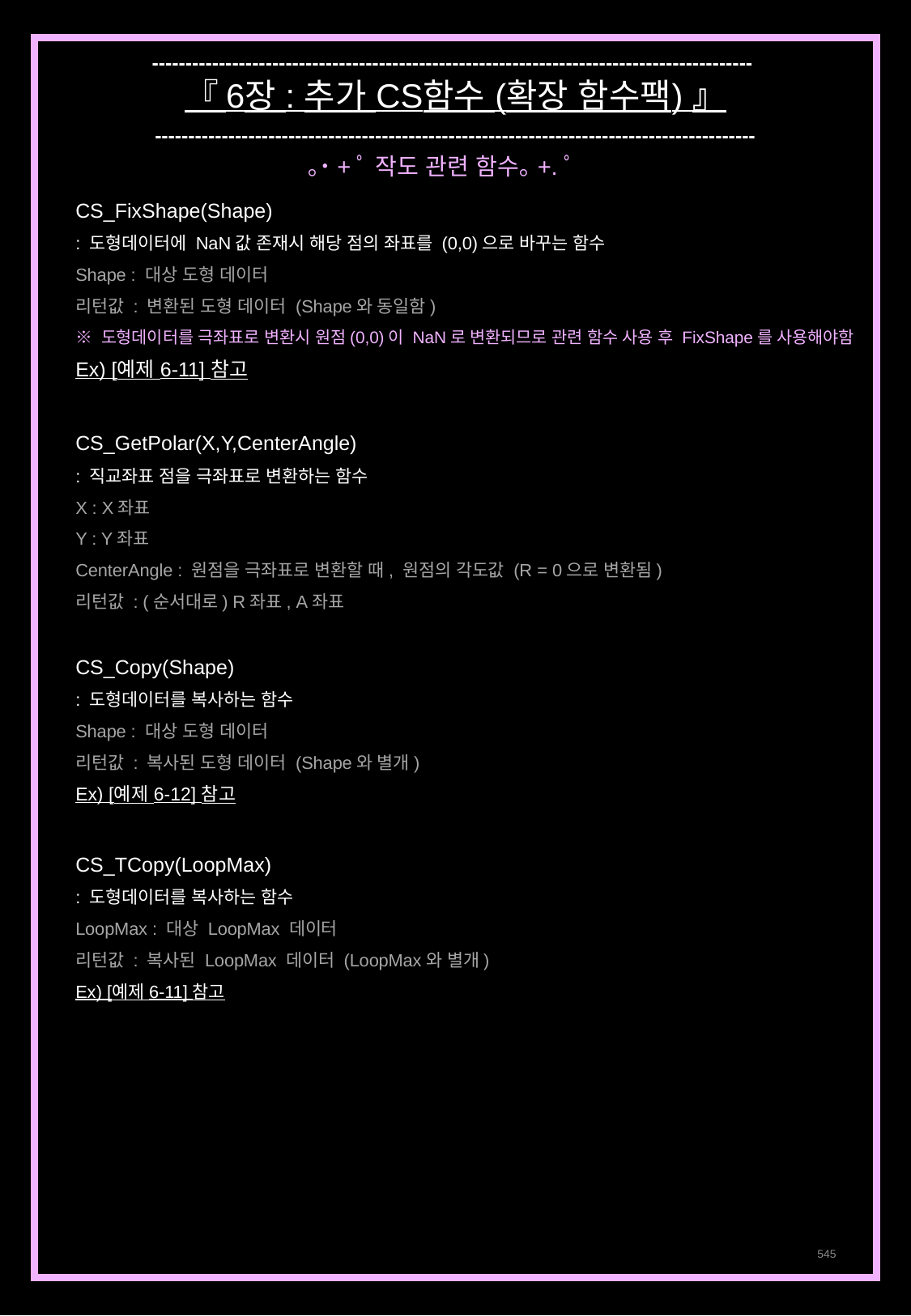

------------------------------------------------------------------------------------------
『 6장 : 추가 CS함수 (확장 함수팩) 』
------------------------------------------------------------------------------------------
｡˙+ﾟ 작도 관련 함수｡+.ﾟ
CS_FixShape(Shape)
: 도형데이터에 NaN값 존재시 해당 점의 좌표를 (0,0)으로 바꾸는 함수
Shape : 대상 도형 데이터
리턴값 : 변환된 도형 데이터 (Shape와 동일함)
※ 도형데이터를 극좌표로 변환시 원점(0,0)이 NaN로 변환되므로 관련 함수 사용 후 FixShape를 사용해야함
Ex) [예제 6-11] 참고

CS_GetPolar(X,Y,CenterAngle)
: 직교좌표 점을 극좌표로 변환하는 함수
X : X좌표
Y : Y좌표
CenterAngle : 원점을 극좌표로 변환할 때, 원점의 각도값 (R = 0으로 변환됨)
리턴값 : (순서대로) R좌표, A좌표

CS_Copy(Shape)
: 도형데이터를 복사하는 함수
Shape : 대상 도형 데이터
리턴값 : 복사된 도형 데이터 (Shape와 별개)
Ex) [예제 6-12] 참고

CS_TCopy(LoopMax)
: 도형데이터를 복사하는 함수
LoopMax : 대상 LoopMax 데이터
리턴값 : 복사된 LoopMax 데이터 (LoopMax와 별개)
Ex) [예제 6-11] 참고
545